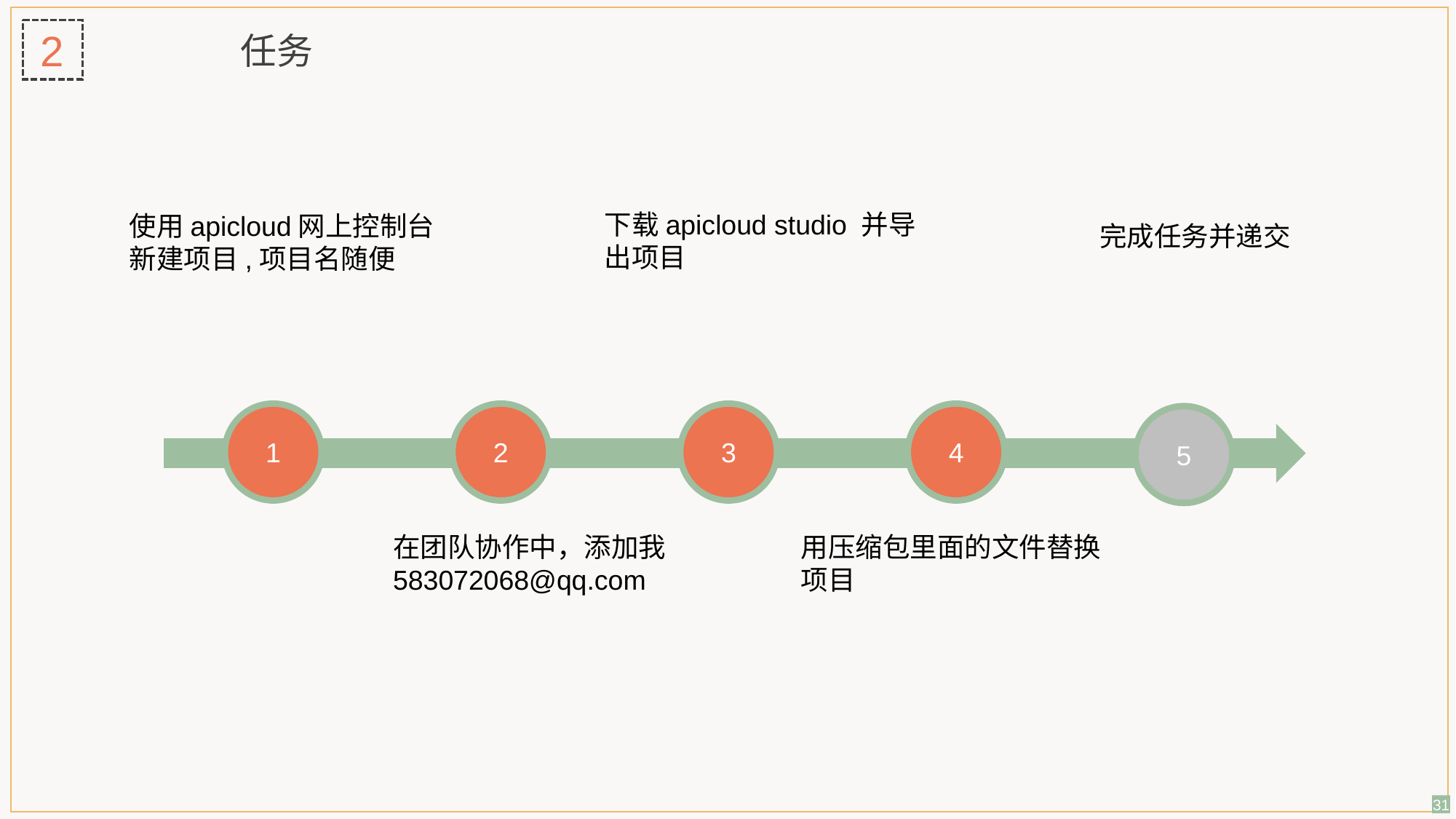

2
任务
下载apicloud studio 并导出项目
使用apicloud网上控制台新建项目,项目名随便
完成任务并递交

1
2
3
4
5

在团队协作中，添加我
583072068@qq.com
用压缩包里面的文件替换项目
31